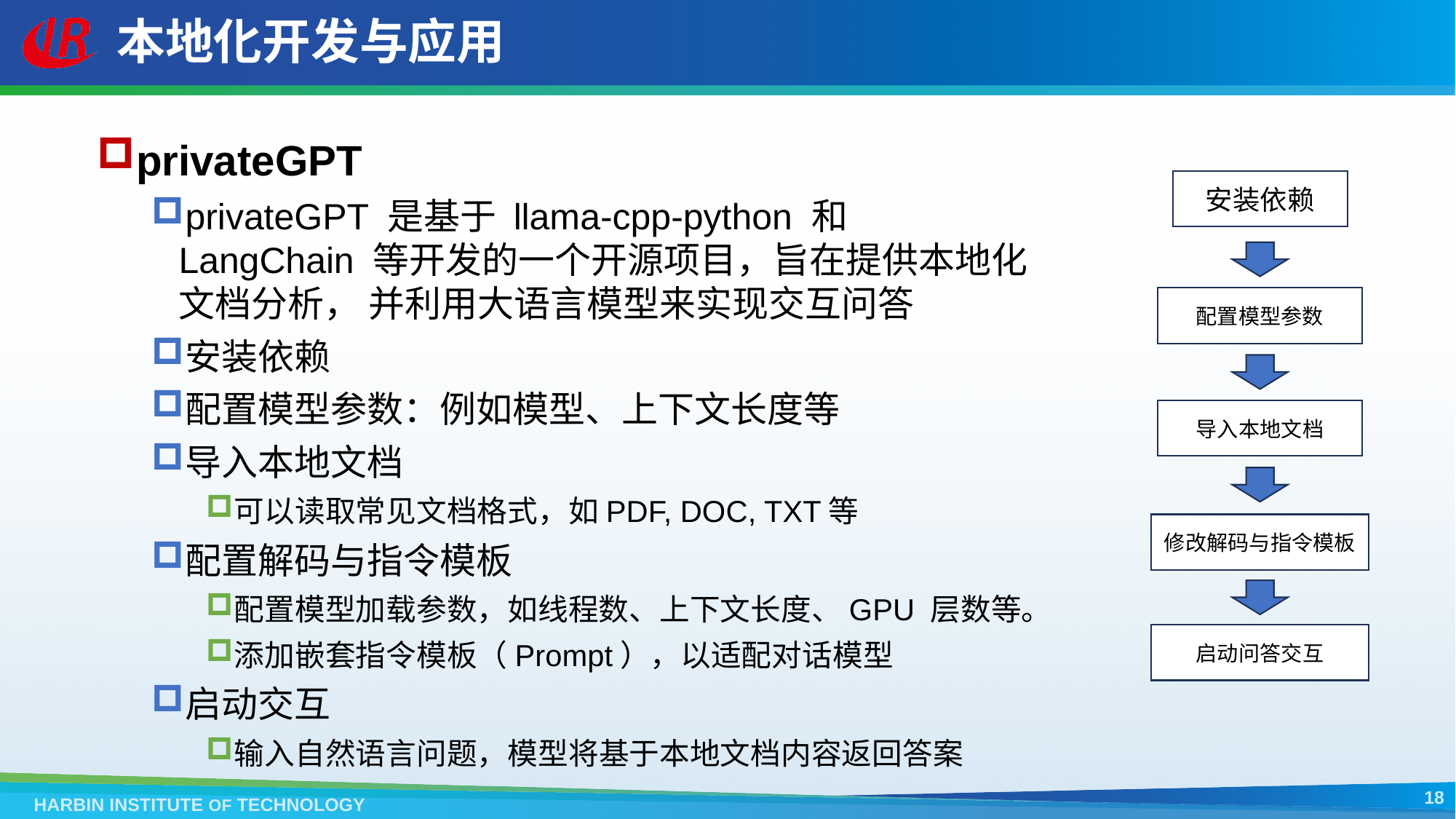

# 本地化开发与应用
privateGPT
privateGPT 是基于 llama-cpp-python 和 LangChain 等开发的一个开源项目，旨在提供本地化文档分析， 并利用大语言模型来实现交互问答
安装依赖
配置模型参数：例如模型、上下文长度等
导入本地文档
可以读取常见文档格式，如PDF, DOC, TXT等
配置解码与指令模板
配置模型加载参数，如线程数、上下文长度、GPU 层数等。
添加嵌套指令模板（Prompt），以适配对话模型
启动交互
输入自然语言问题，模型将基于本地文档内容返回答案
安装依赖

配置模型参数

导入本地文档

修改解码与指令模板

启动问答交互
18
HARBIN INSTITUTE OF TECHNOLOGY